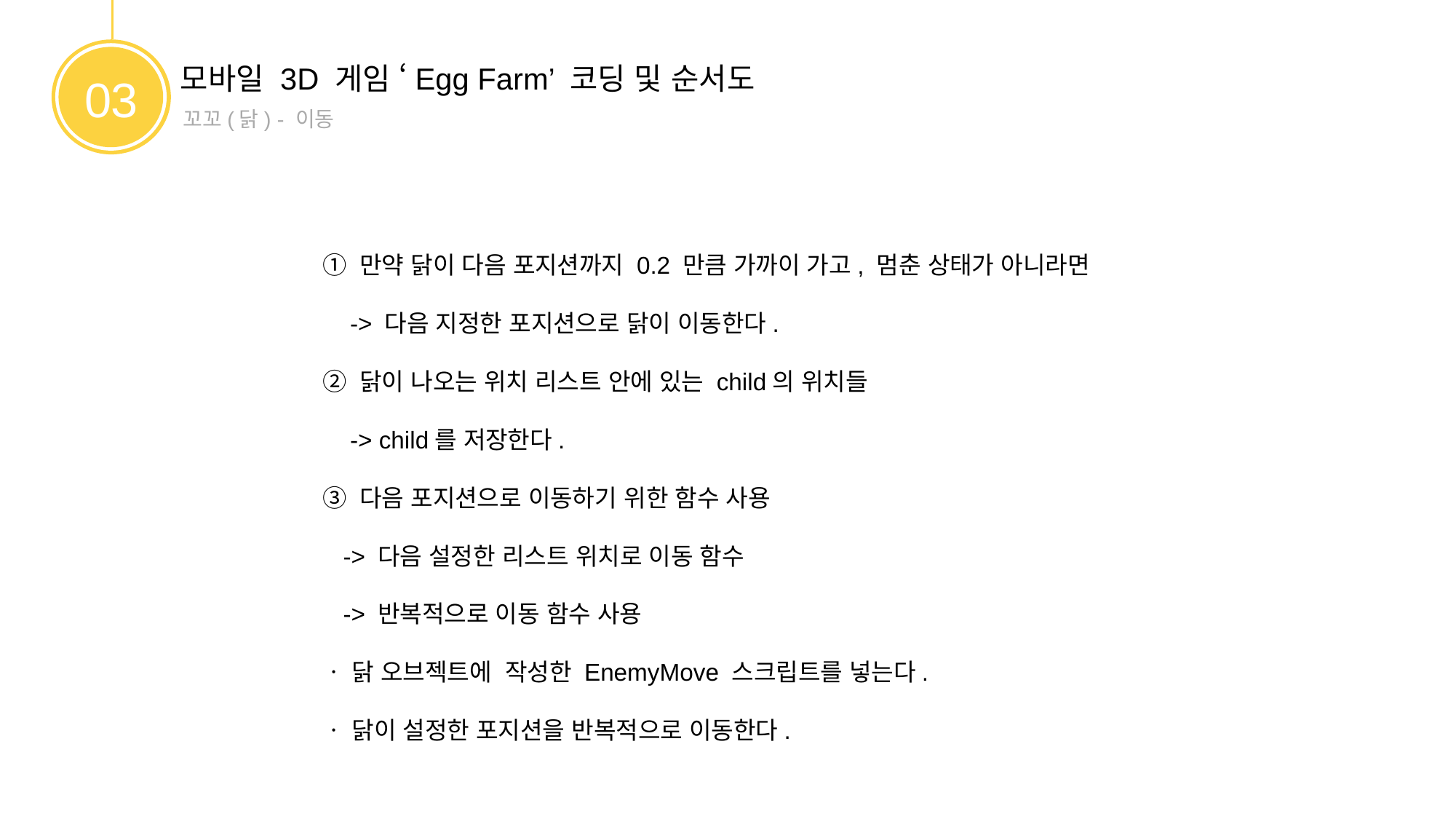

모바일 3D 게임 ‘Egg Farm’ 코딩 및 순서도
03
꼬꼬(닭) - 이동
① 만약 닭이 다음 포지션까지 0.2 만큼 가까이 가고, 멈춘 상태가 아니라면
    -> 다음 지정한 포지션으로 닭이 이동한다.
② 닭이 나오는 위치 리스트 안에 있는 child의 위치들
    -> child를 저장한다.
③ 다음 포지션으로 이동하기 위한 함수 사용
   -> 다음 설정한 리스트 위치로 이동 함수
   -> 반복적으로 이동 함수 사용
ㆍ 닭 오브젝트에  작성한 EnemyMove 스크립트를 넣는다.
ㆍ 닭이 설정한 포지션을 반복적으로 이동한다.